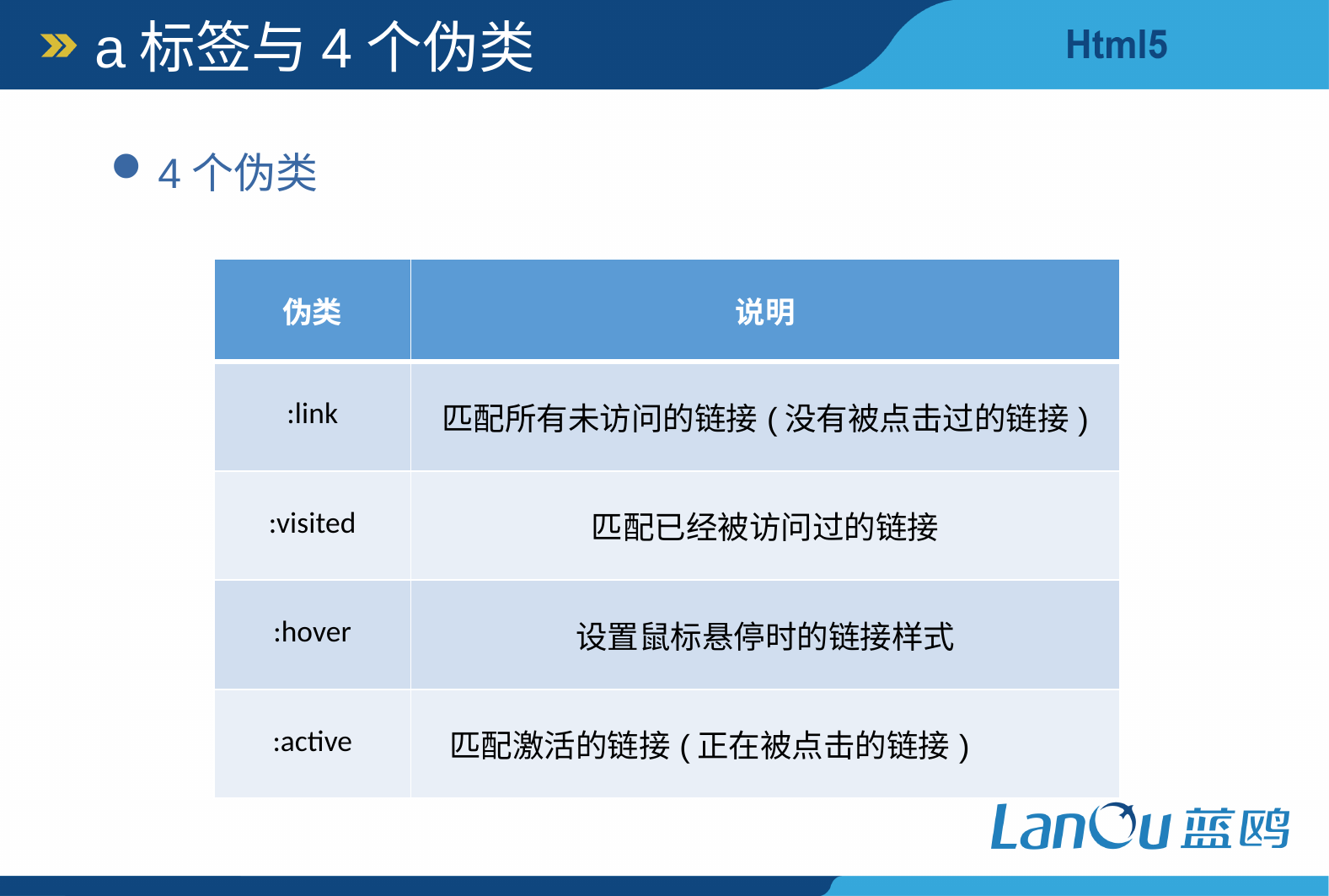

a标签与4个伪类
4个伪类
| 伪类 | 说明 |
| --- | --- |
| :link | 匹配所有未访问的链接(没有被点击过的链接) |
| :visited | 匹配已经被访问过的链接 |
| :hover | 设置鼠标悬停时的链接样式 |
| :active | 匹配激活的链接(正在被点击的链接) |